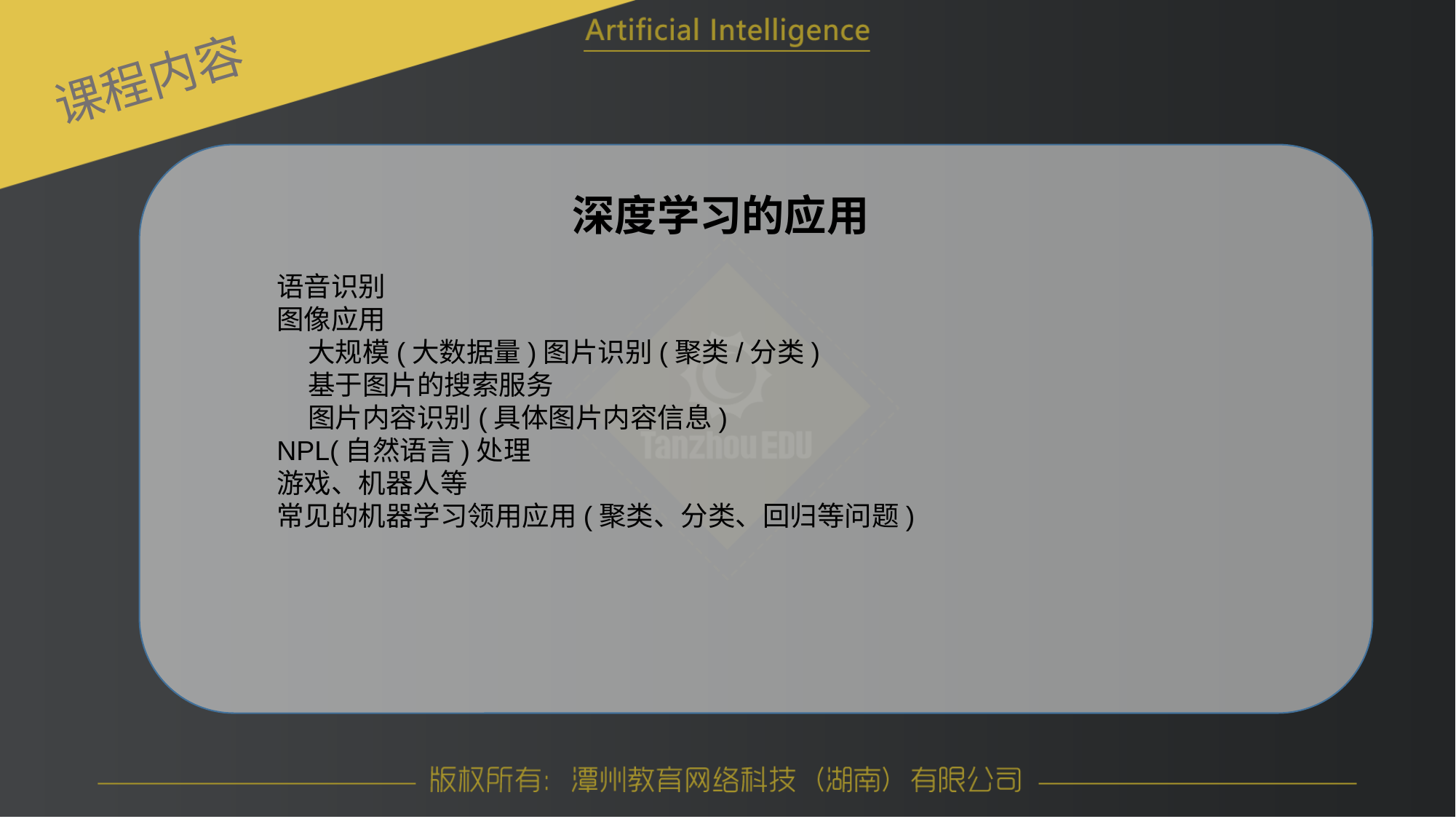

课程内容

深度学习的应用
语音识别
图像应用
    大规模(大数据量)图片识别(聚类/分类)
    基于图片的搜索服务
    图片内容识别(具体图片内容信息)
NPL(自然语言)处理
游戏、机器人等
常见的机器学习领用应用(聚类、分类、回归等问题)